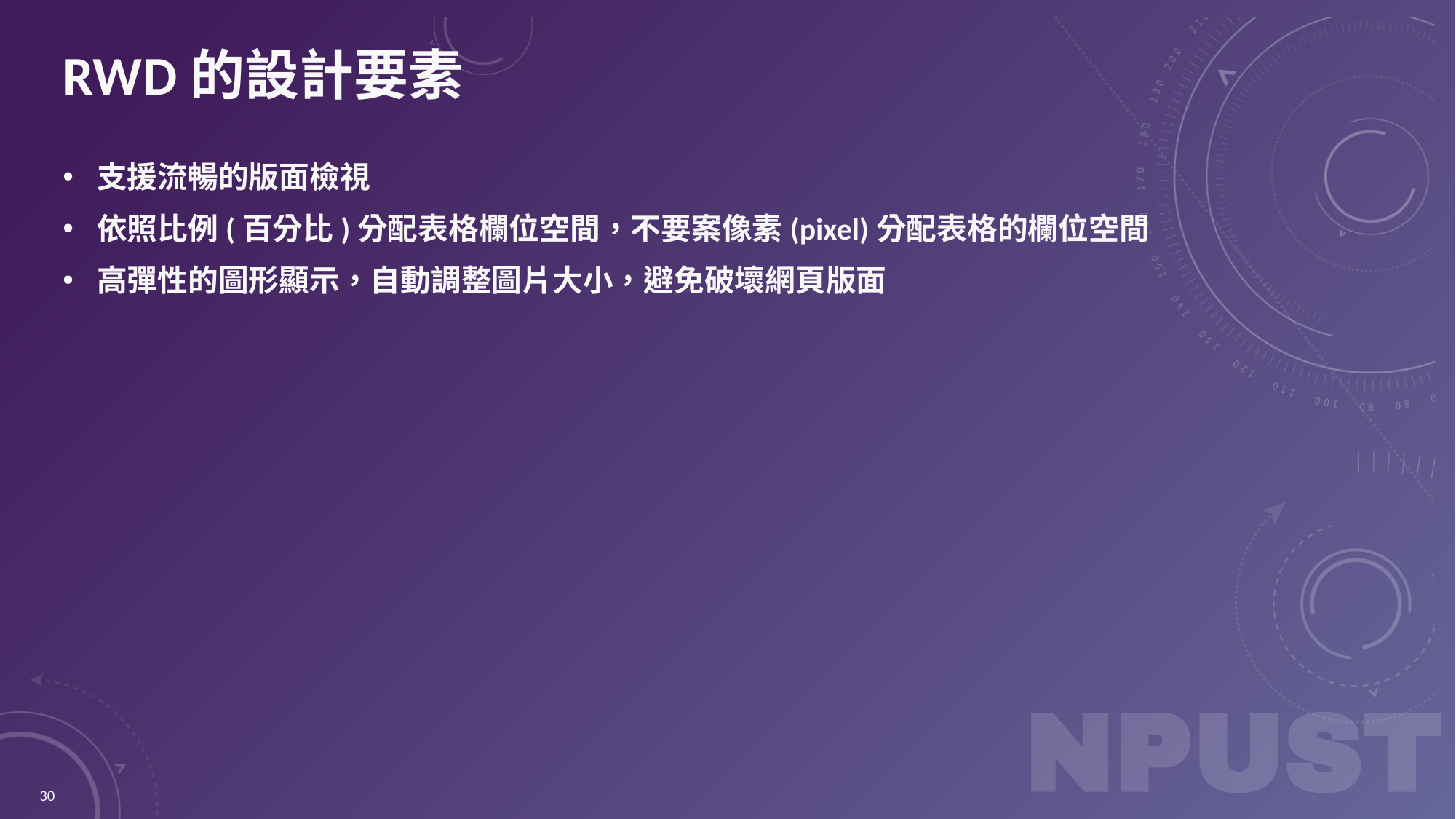

# RWD的設計要素
支援流暢的版面檢視
依照比例(百分比)分配表格欄位空間，不要案像素(pixel)分配表格的欄位空間
高彈性的圖形顯示，自動調整圖片大小，避免破壞網頁版面
30